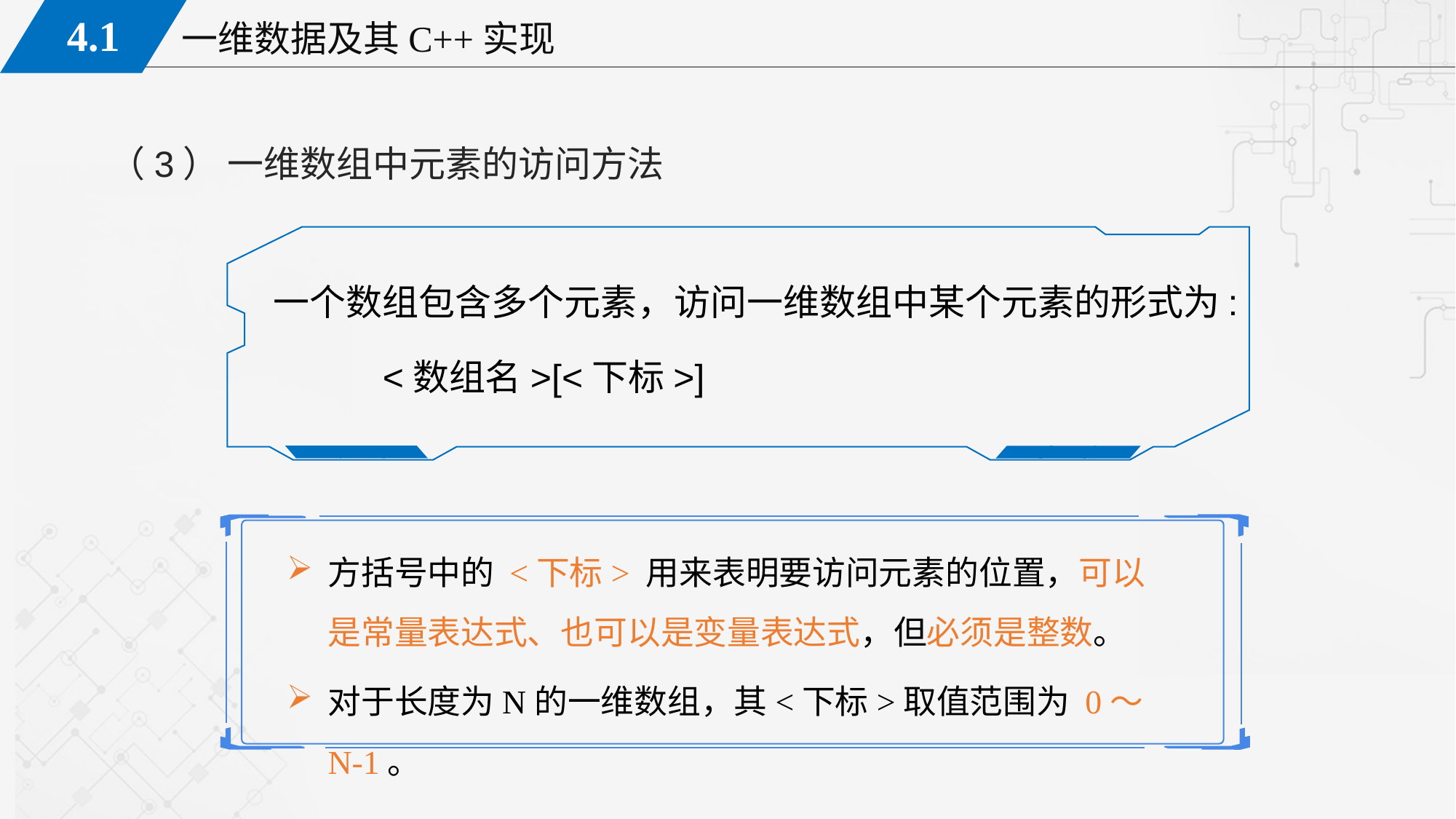

（3） 一维数组中元素的访问方法

一个数组包含多个元素，访问一维数组中某个元素的形式为:
	<数组名>[<下标>]

方括号中的 <下标> 用来表明要访问元素的位置，可以是常量表达式、也可以是变量表达式，但必须是整数。
对于长度为N的一维数组，其<下标>取值范围为 0～N-1。